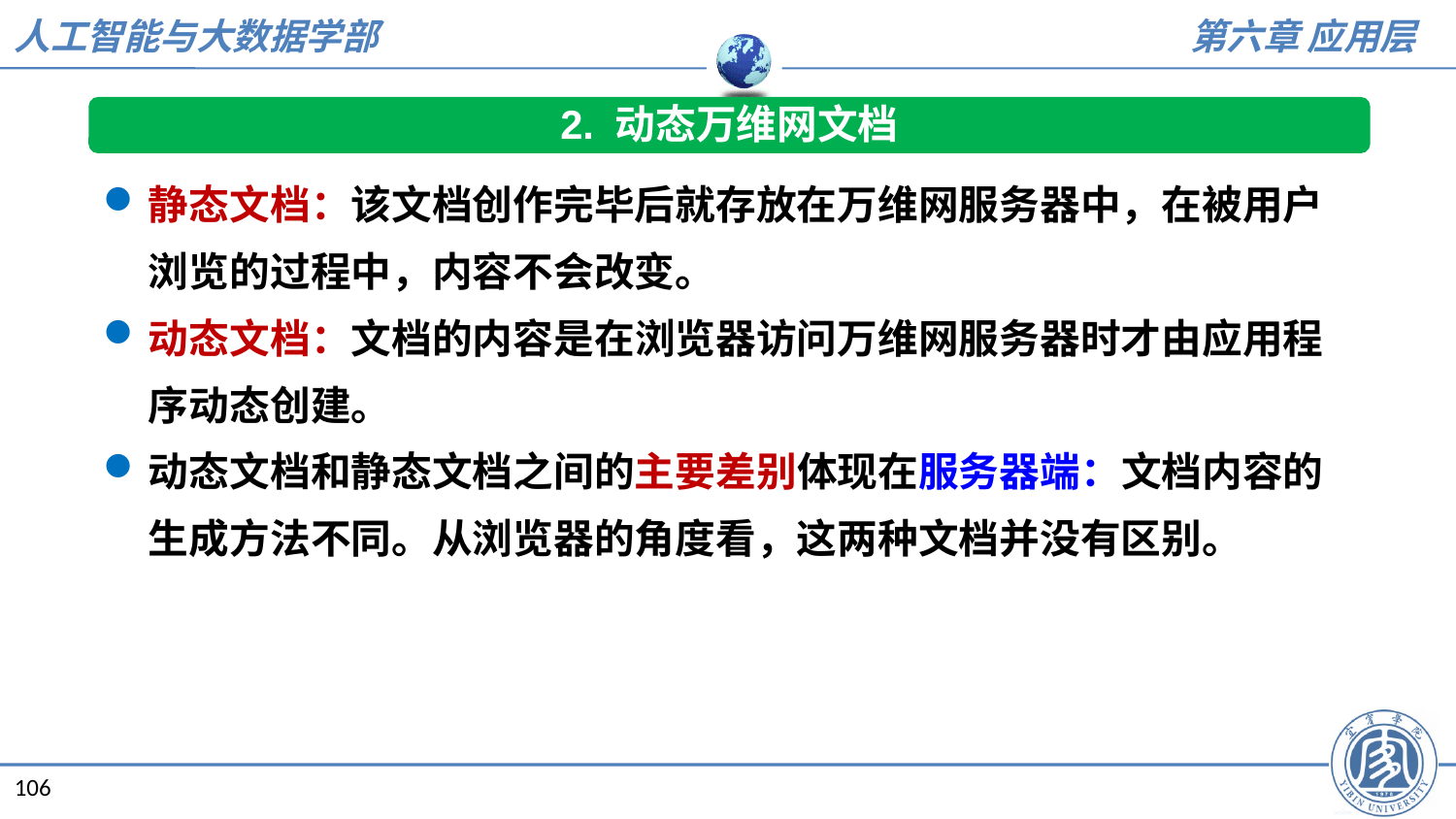

2. 动态万维网文档

静态文档：该文档创作完毕后就存放在万维网服务器中，在被用户浏览的过程中，内容不会改变。
动态文档：文档的内容是在浏览器访问万维网服务器时才由应用程序动态创建。
动态文档和静态文档之间的主要差别体现在服务器端：文档内容的生成方法不同。从浏览器的角度看，这两种文档并没有区别。
106